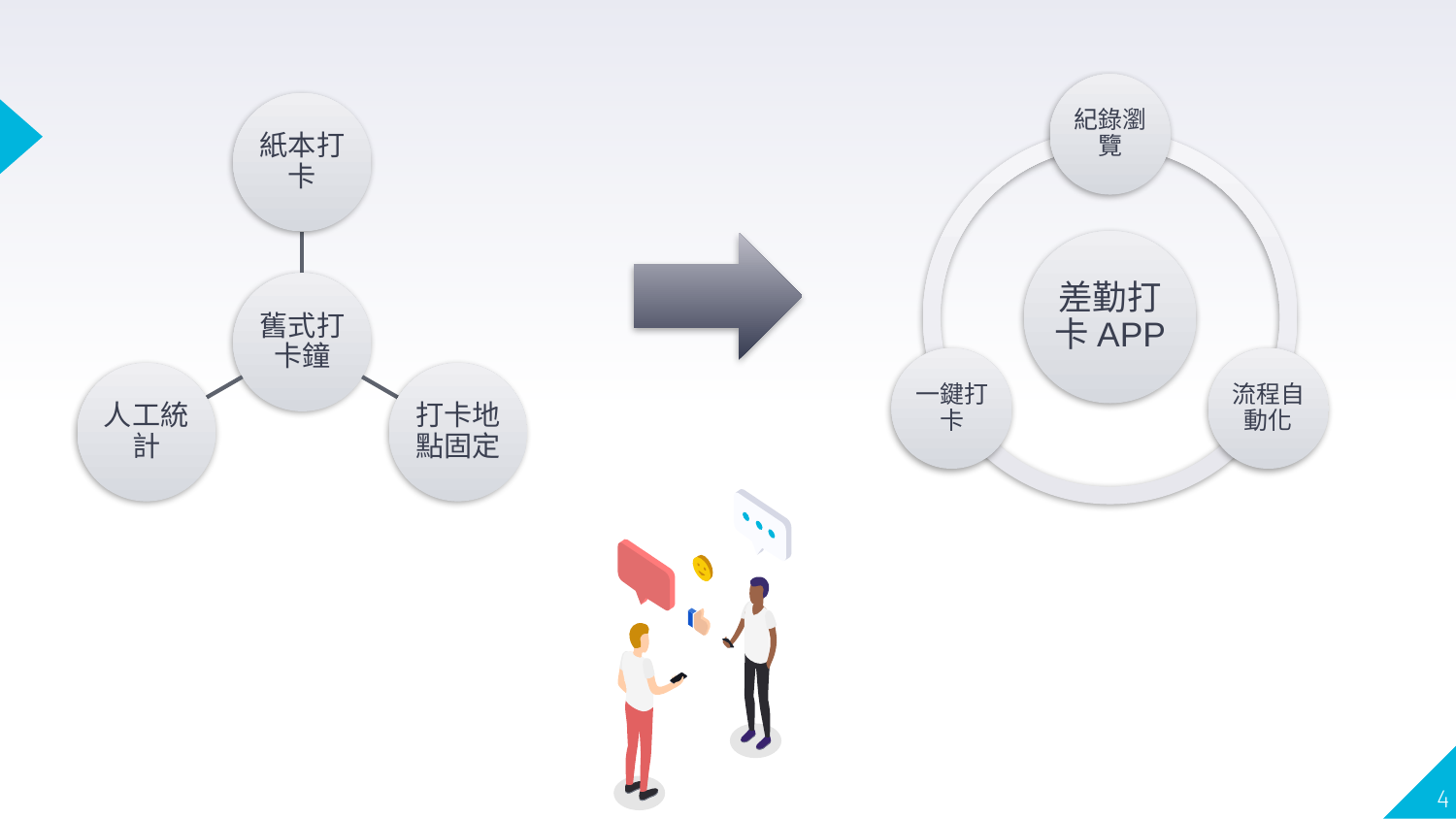

差勤打卡APP
紀錄瀏覽
流程自動化
一鍵打卡
舊式打卡鐘

紙本打卡

打卡地點固定

人工統計

4